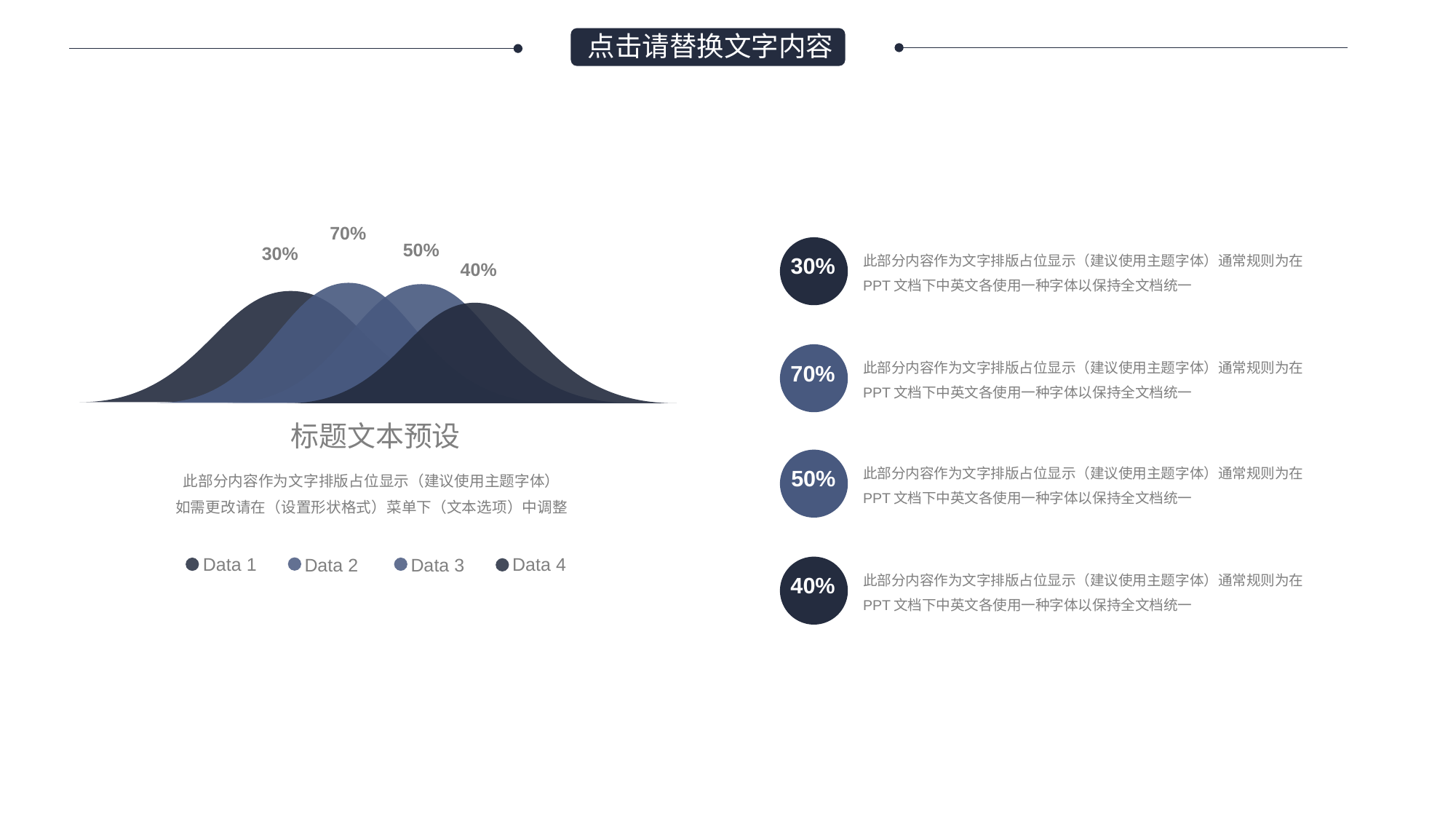

点击请替换文字内容

70%
50%
30%
40%

标题文本预设
此部分内容作为文字排版占位显示（建议使用主题字体）
如需更改请在（设置形状格式）菜单下（文本选项）中调整
Data 1
Data 4
Data 3
Data 2

此部分内容作为文字排版占位显示（建议使用主题字体）通常规则为在PPT文档下中英文各使用一种字体以保持全文档统一
30%

此部分内容作为文字排版占位显示（建议使用主题字体）通常规则为在PPT文档下中英文各使用一种字体以保持全文档统一
70%

此部分内容作为文字排版占位显示（建议使用主题字体）通常规则为在PPT文档下中英文各使用一种字体以保持全文档统一
50%

此部分内容作为文字排版占位显示（建议使用主题字体）通常规则为在PPT文档下中英文各使用一种字体以保持全文档统一
40%